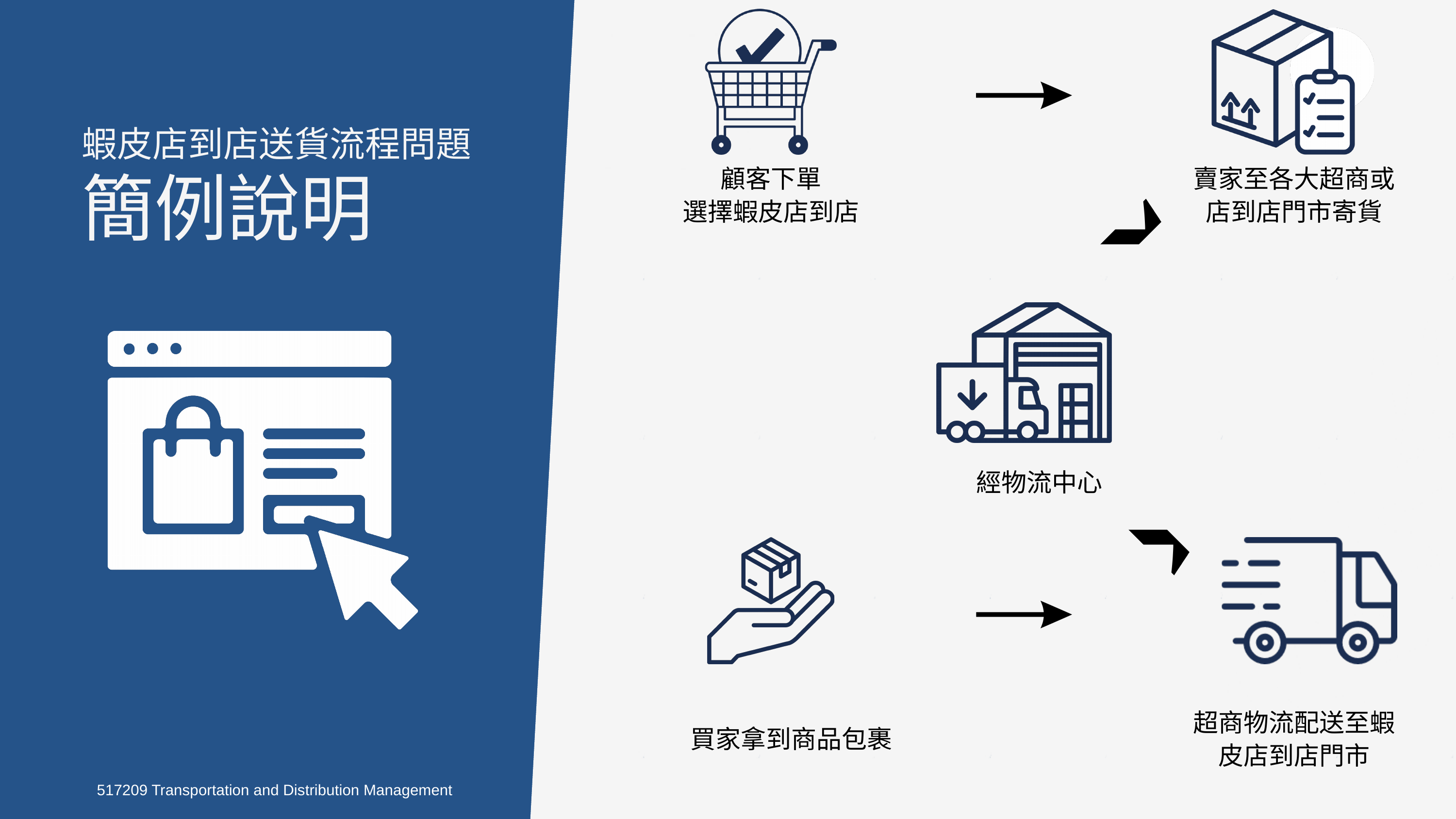

蝦皮店到店送貨流程問題
簡例說明

顧客下單
選擇蝦皮店到店
賣家至各大超商或店到店門市寄貨

經物流中心

超商物流配送至蝦皮店到店門市
買家拿到商品包裹
517209 Transportation and Distribution Management